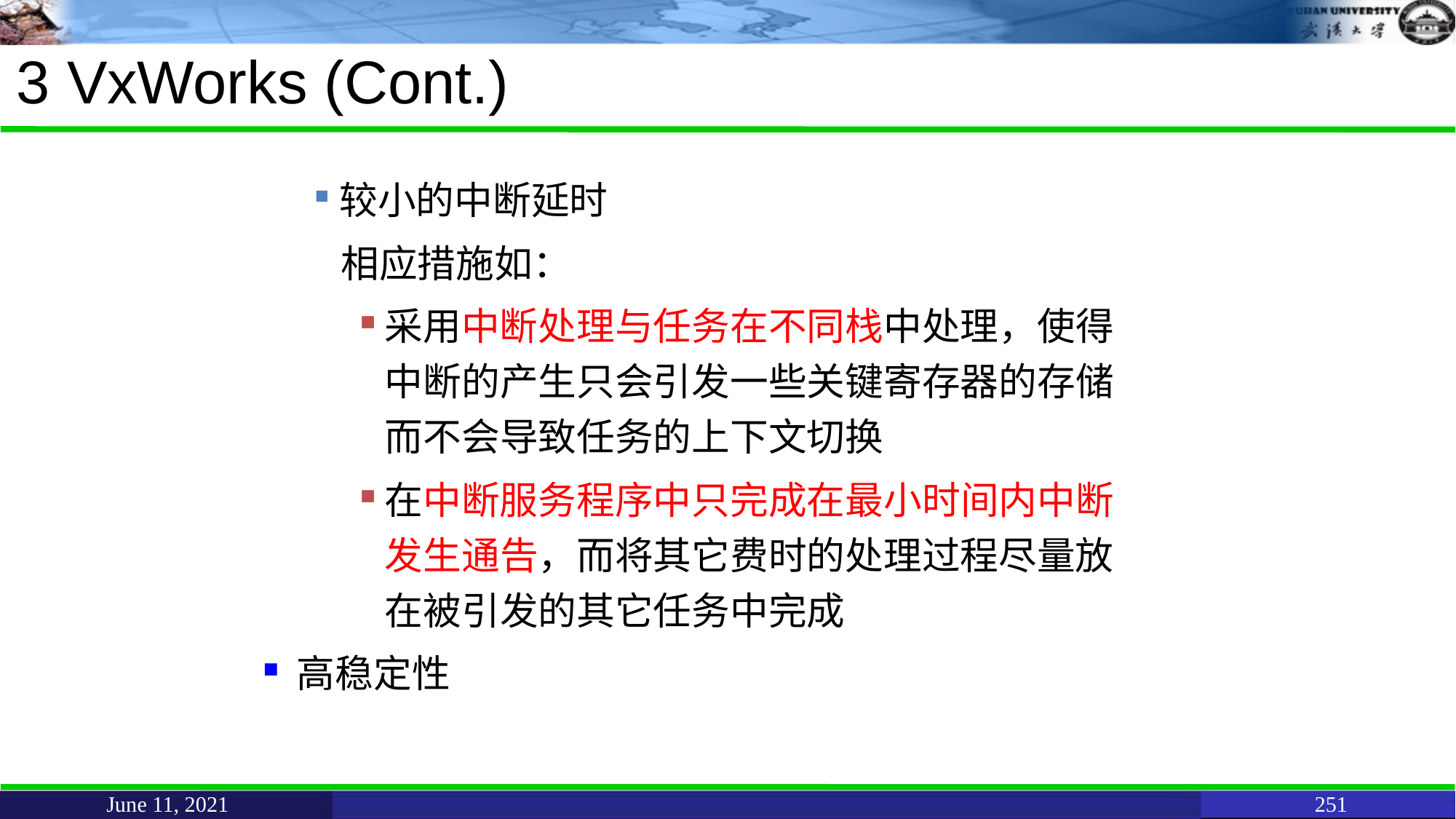

# 3 VxWorks (Cont.)
较小的中断延时
  相应措施如：
采用中断处理与任务在不同栈中处理，使得中断的产生只会引发一些关键寄存器的存储而不会导致任务的上下文切换
在中断服务程序中只完成在最小时间内中断发生通告，而将其它费时的处理过程尽量放在被引发的其它任务中完成
 高稳定性
June 11, 2021

251